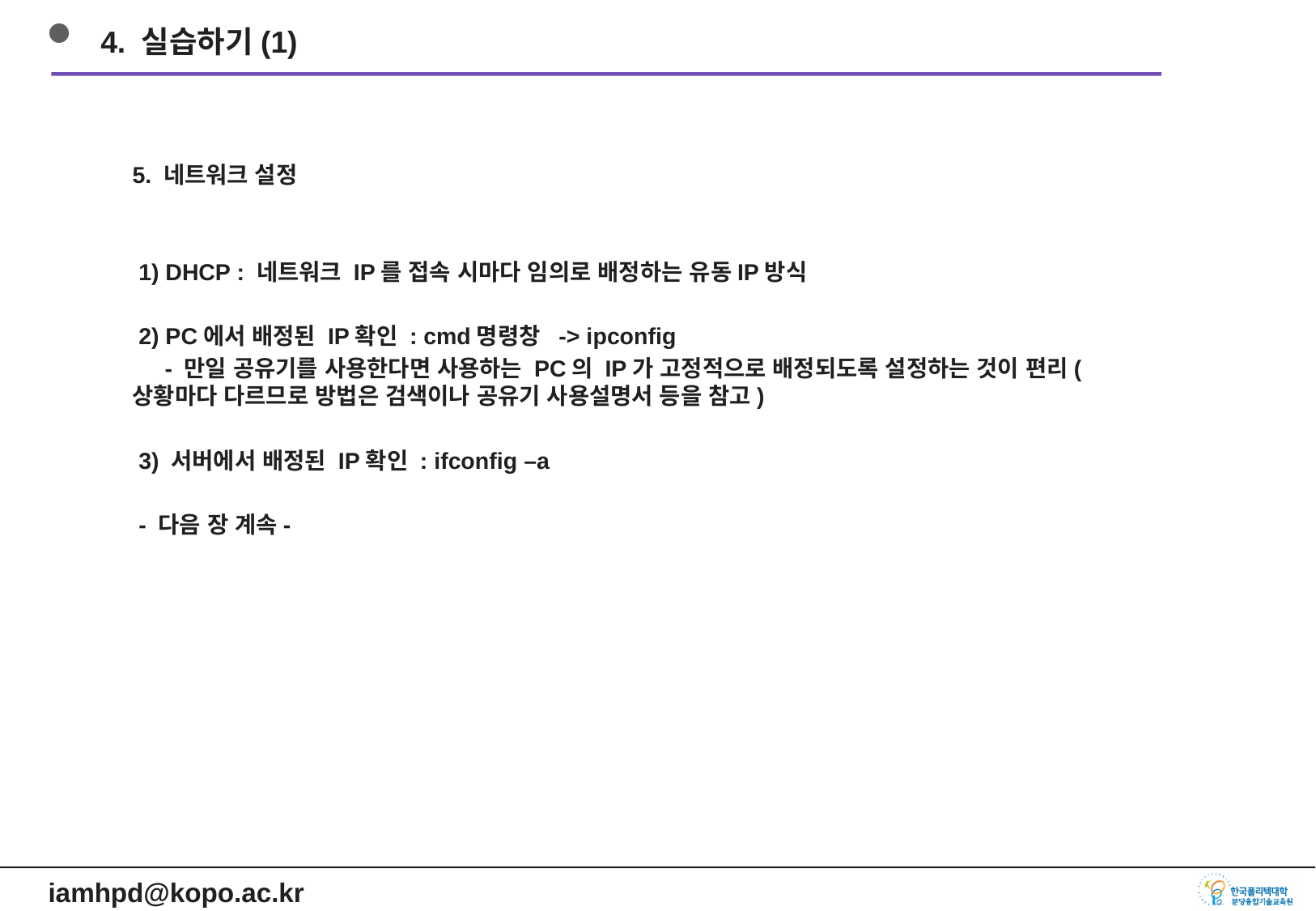

4. 실습하기(1)
5. 네트워크 설정

 1) DHCP : 네트워크 IP를 접속 시마다 임의로 배정하는 유동IP방식

 2) PC에서 배정된 IP확인 : cmd명령창  -> ipconfig
     - 만일 공유기를 사용한다면 사용하는 PC의 IP가 고정적으로 배정되도록 설정하는 것이 편리(상황마다 다르므로 방법은 검색이나 공유기 사용설명서 등을 참고)

 3) 서버에서 배정된 IP확인 : ifconfig –a

 - 다음 장 계속-